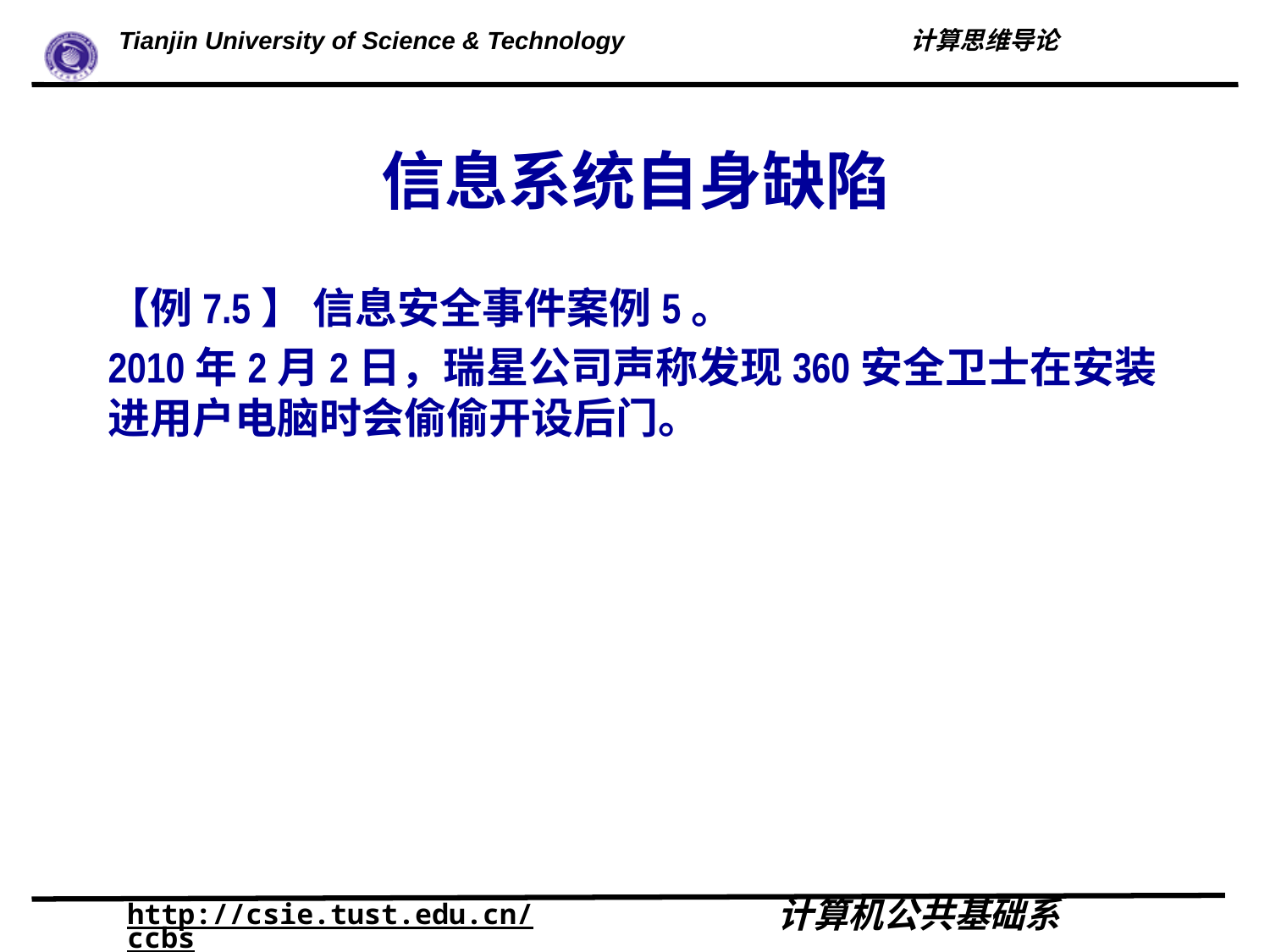

# 信息系统自身缺陷
【例7.5】 信息安全事件案例5。
2010年2月2日，瑞星公司声称发现360安全卫士在安装进用户电脑时会偷偷开设后门。